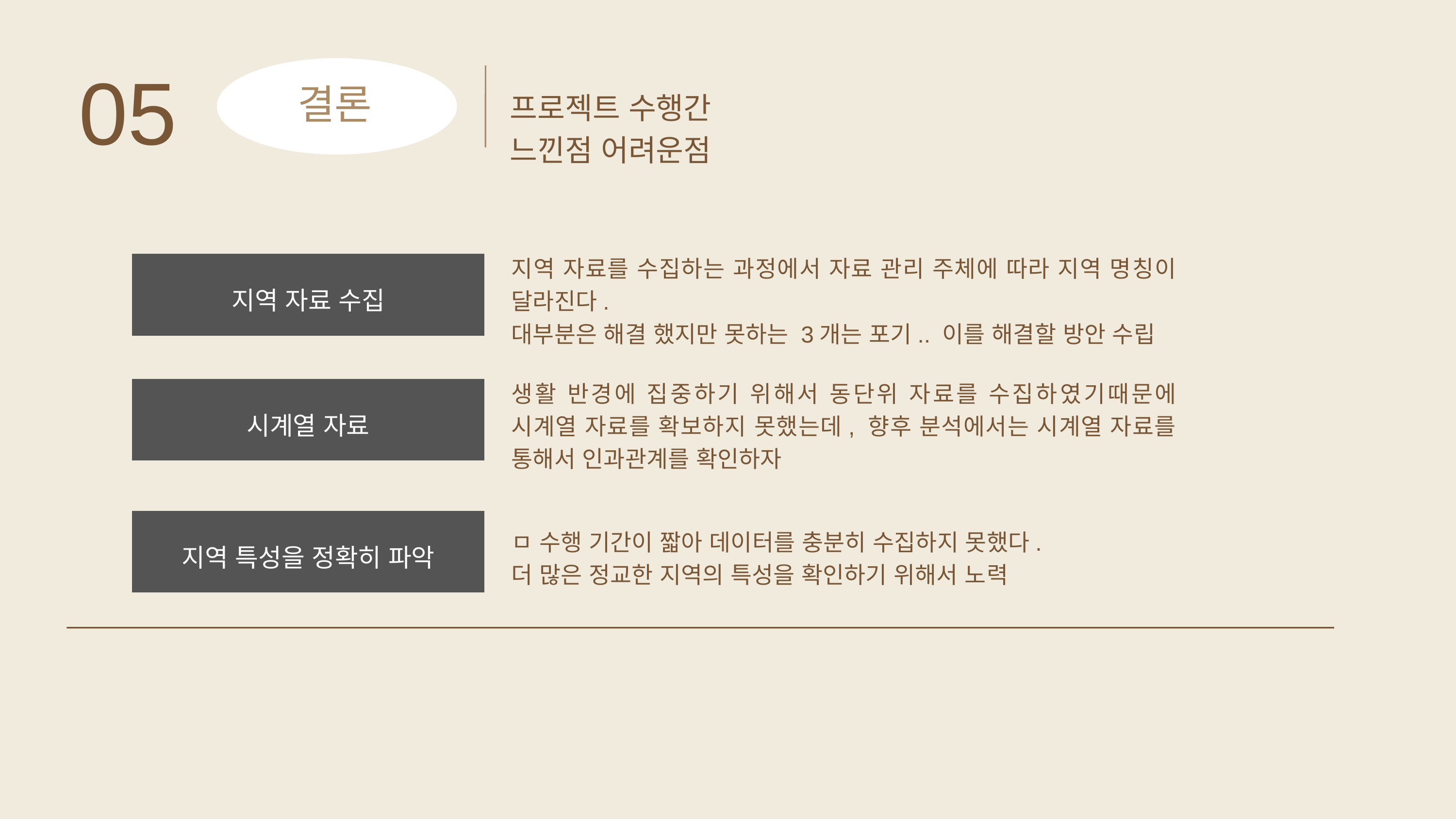

05

프로젝트 수행간 느낀점 어려운점
결론

지역 자료 수집
지역 자료를 수집하는 과정에서 자료 관리 주체에 따라 지역 명칭이 달라진다.
대부분은 해결 했지만 못하는 3개는 포기.. 이를 해결할 방안 수립

시계열 자료
생활 반경에 집중하기 위해서 동단위 자료를 수집하였기때문에 시계열 자료를 확보하지 못했는데, 향후 분석에서는 시계열 자료를 통해서 인과관계를 확인하자

지역 특성을 정확히 파악
ㅁ 수행 기간이 짧아 데이터를 충분히 수집하지 못했다.
더 많은 정교한 지역의 특성을 확인하기 위해서 노력